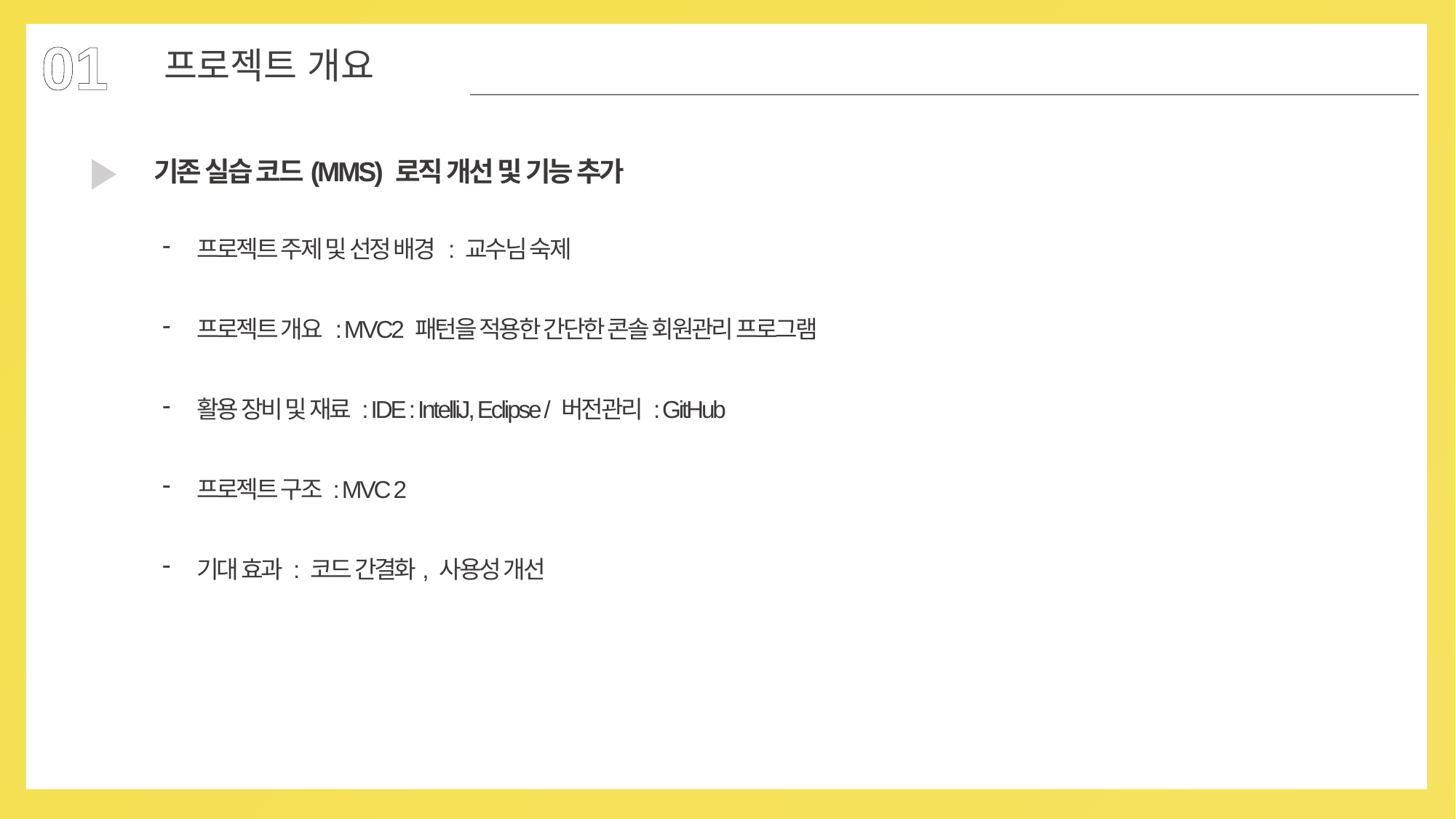

01
ㅉ
프로젝트 개요
▶
기존 실습 코드(MMS) 로직 개선 및 기능 추가
프로젝트 주제 및 선정 배경 : 교수님 숙제

프로젝트 개요 : MVC2 패턴을 적용한 간단한 콘솔 회원관리 프로그램

활용 장비 및 재료 : IDE : IntelliJ, Eclipse / 버전관리 : GitHub

프로젝트 구조 : MVC 2

기대 효과 : 코드 간결화, 사용성 개선